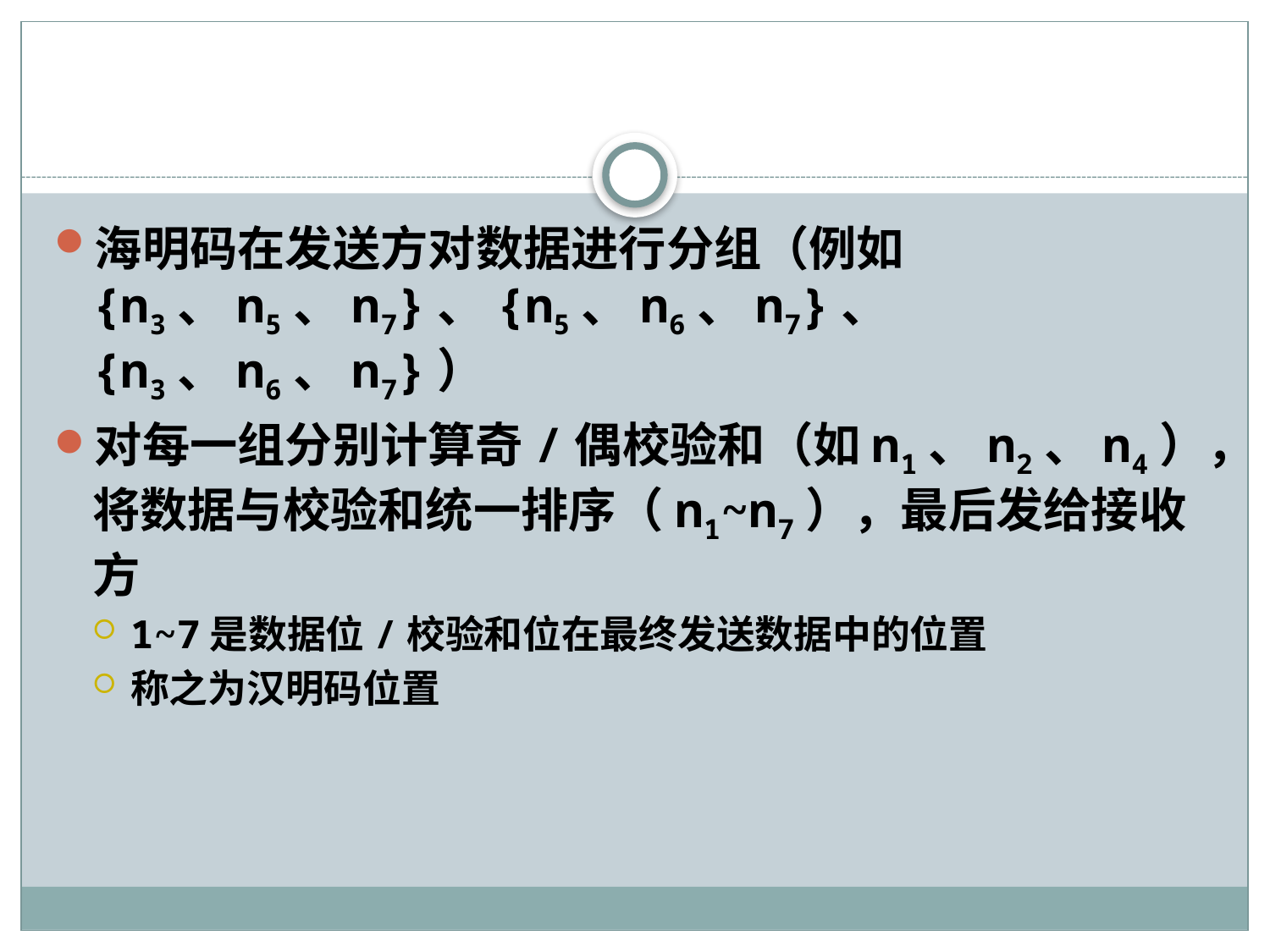

#
海明码在发送方对数据进行分组（例如{n3、n5、n7}、{n5、n6、n7}、{n3、n6、n7}）
对每一组分别计算奇/偶校验和（如n1、n2、n4），将数据与校验和统一排序（n1~n7），最后发给接收方
1~7是数据位/校验和位在最终发送数据中的位置
称之为汉明码位置